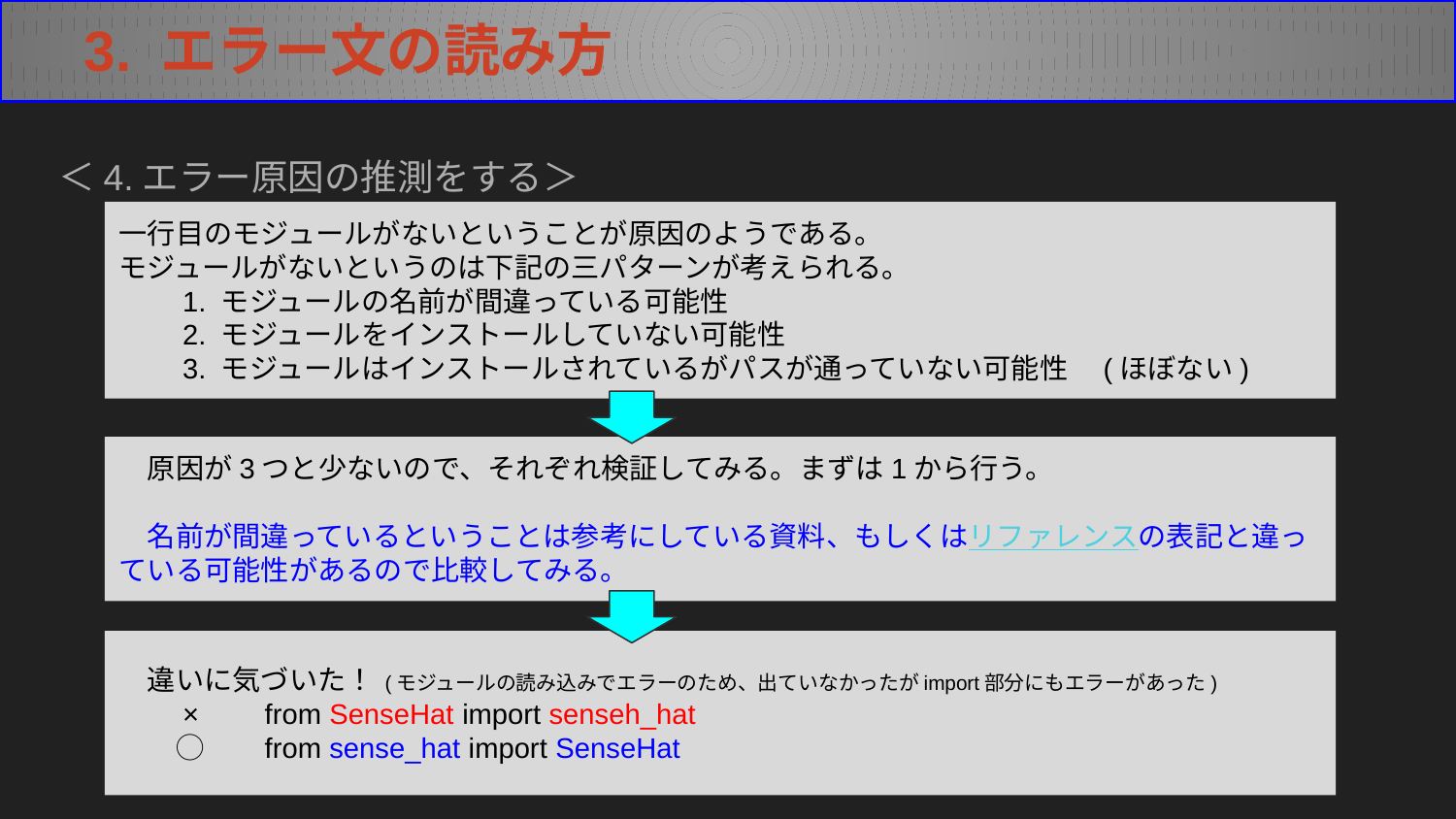

3. エラー文の読み方
＜4.エラー原因の推測をする＞

一行目のモジュールがないということが原因のようである。
モジュールがないというのは下記の三パターンが考えられる。
　　1. モジュールの名前が間違っている可能性
　　2. モジュールをインストールしていない可能性
　　3. モジュールはインストールされているがパスが通っていない可能性　(ほぼない)

　原因が3つと少ないので、それぞれ検証してみる。まずは1から行う。

　名前が間違っているということは参考にしている資料、もしくはリファレンスの表記と違っている可能性があるので比較してみる。

　違いに気づいた！ (モジュールの読み込みでエラーのため、出ていなかったがimport部分にもエラーがあった)
　　×	from SenseHat import senseh_hat
　　◯	from sense_hat import SenseHat